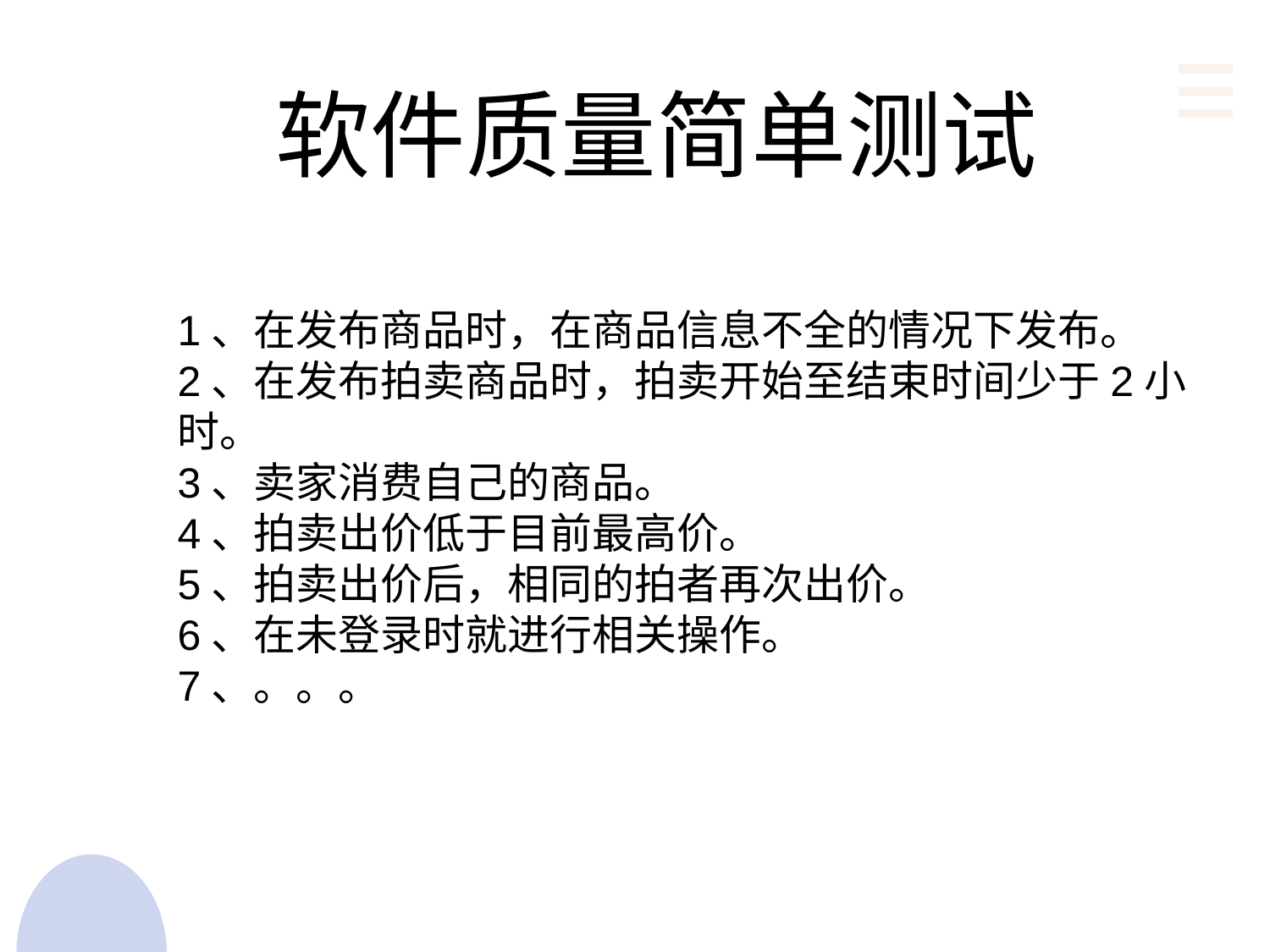

软件质量简单测试
1、在发布商品时，在商品信息不全的情况下发布。
2、在发布拍卖商品时，拍卖开始至结束时间少于2小时。
3、卖家消费自己的商品。
4、拍卖出价低于目前最高价。
5、拍卖出价后，相同的拍者再次出价。
6、在未登录时就进行相关操作。
7、。。。